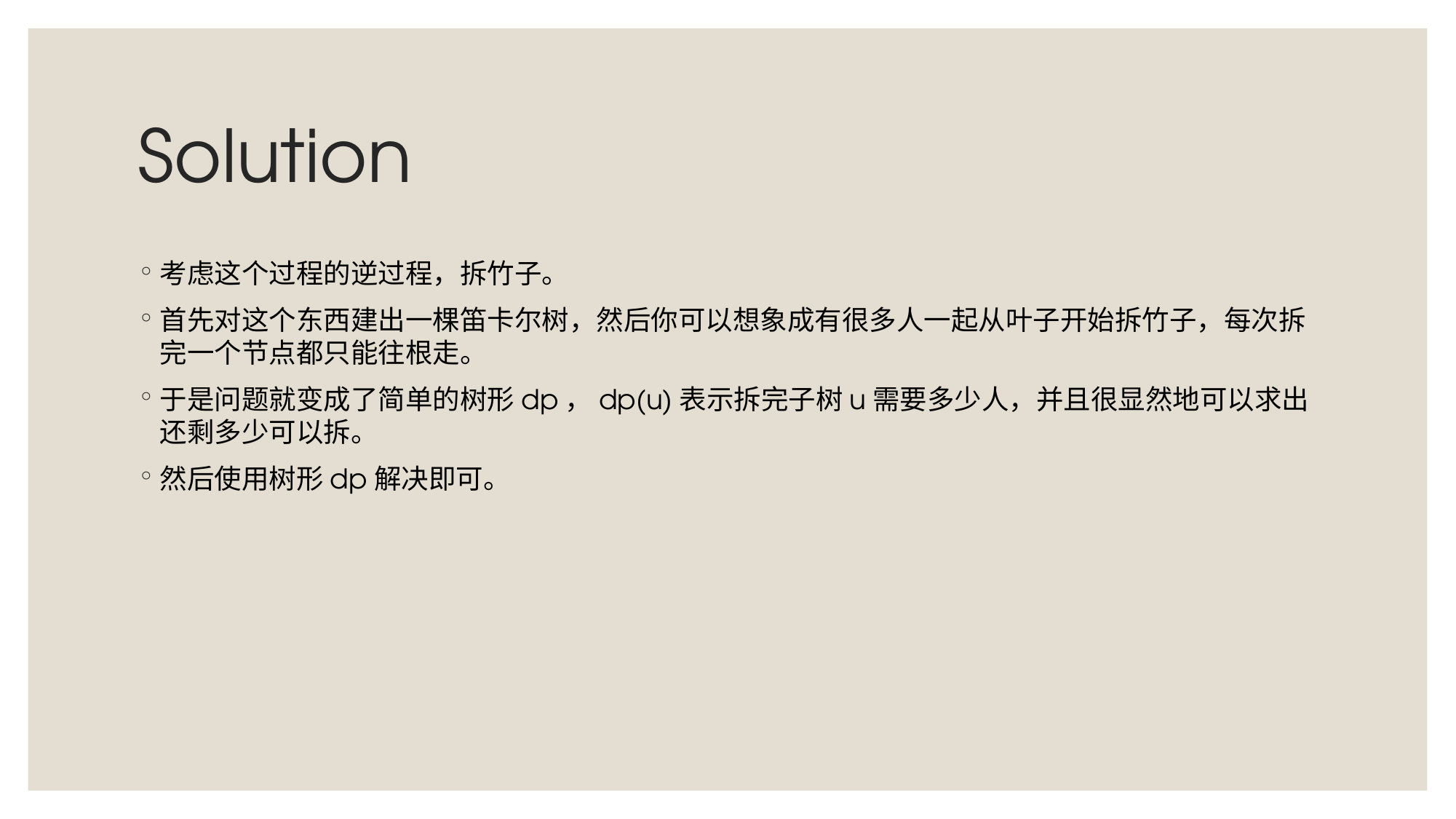

# Solution
考虑这个过程的逆过程，拆竹子。
首先对这个东西建出一棵笛卡尔树，然后你可以想象成有很多人一起从叶子开始拆竹子，每次拆完一个节点都只能往根走。
于是问题就变成了简单的树形dp，dp(u)表示拆完子树u需要多少人，并且很显然地可以求出还剩多少可以拆。
然后使用树形dp解决即可。